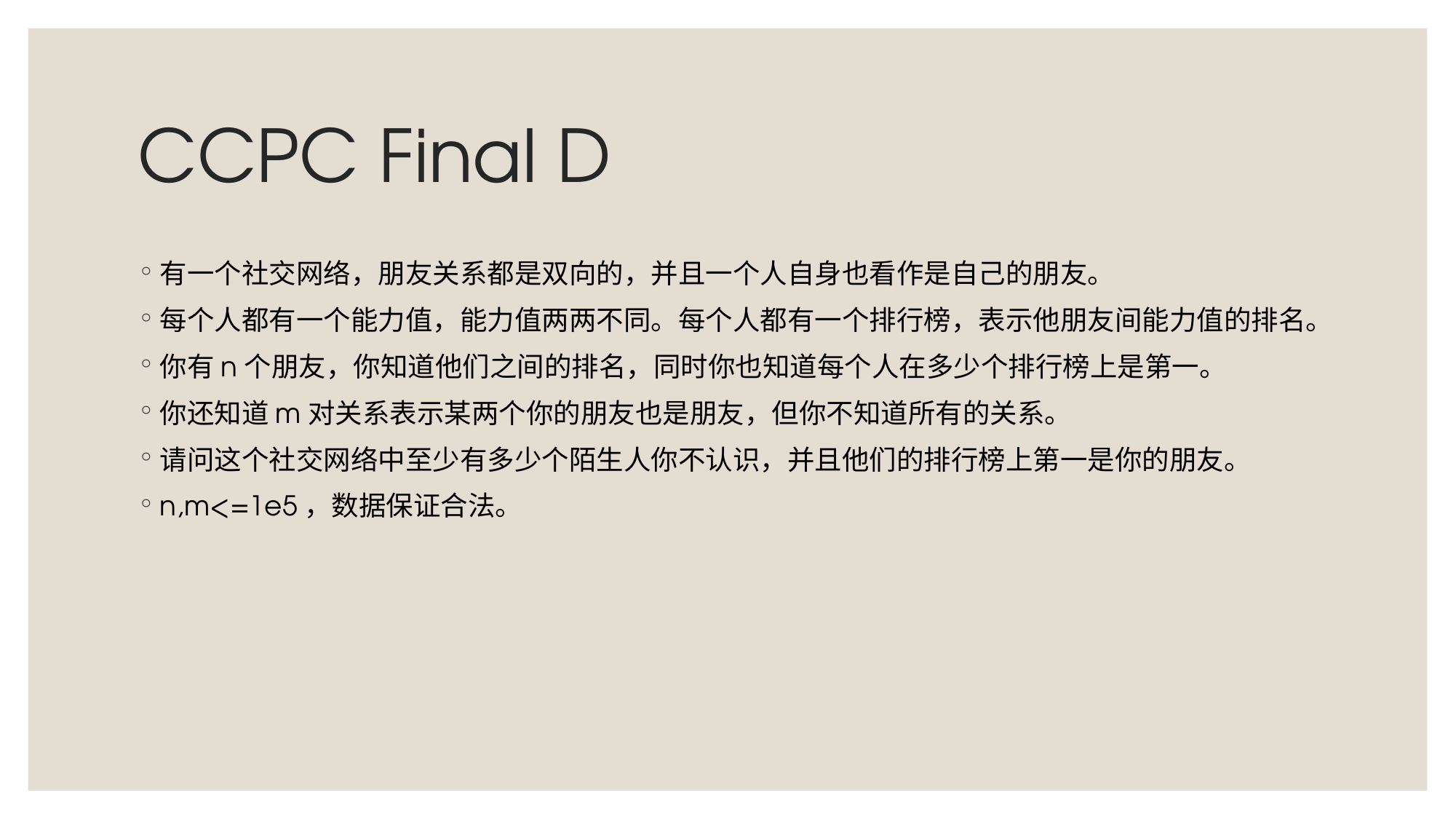

# CCPC Final D
有一个社交网络，朋友关系都是双向的，并且一个人自身也看作是自己的朋友。
每个人都有一个能力值，能力值两两不同。每个人都有一个排行榜，表示他朋友间能力值的排名。
你有n个朋友，你知道他们之间的排名，同时你也知道每个人在多少个排行榜上是第一。
你还知道m对关系表示某两个你的朋友也是朋友，但你不知道所有的关系。
请问这个社交网络中至少有多少个陌生人你不认识，并且他们的排行榜上第一是你的朋友。
n,m<=1e5，数据保证合法。